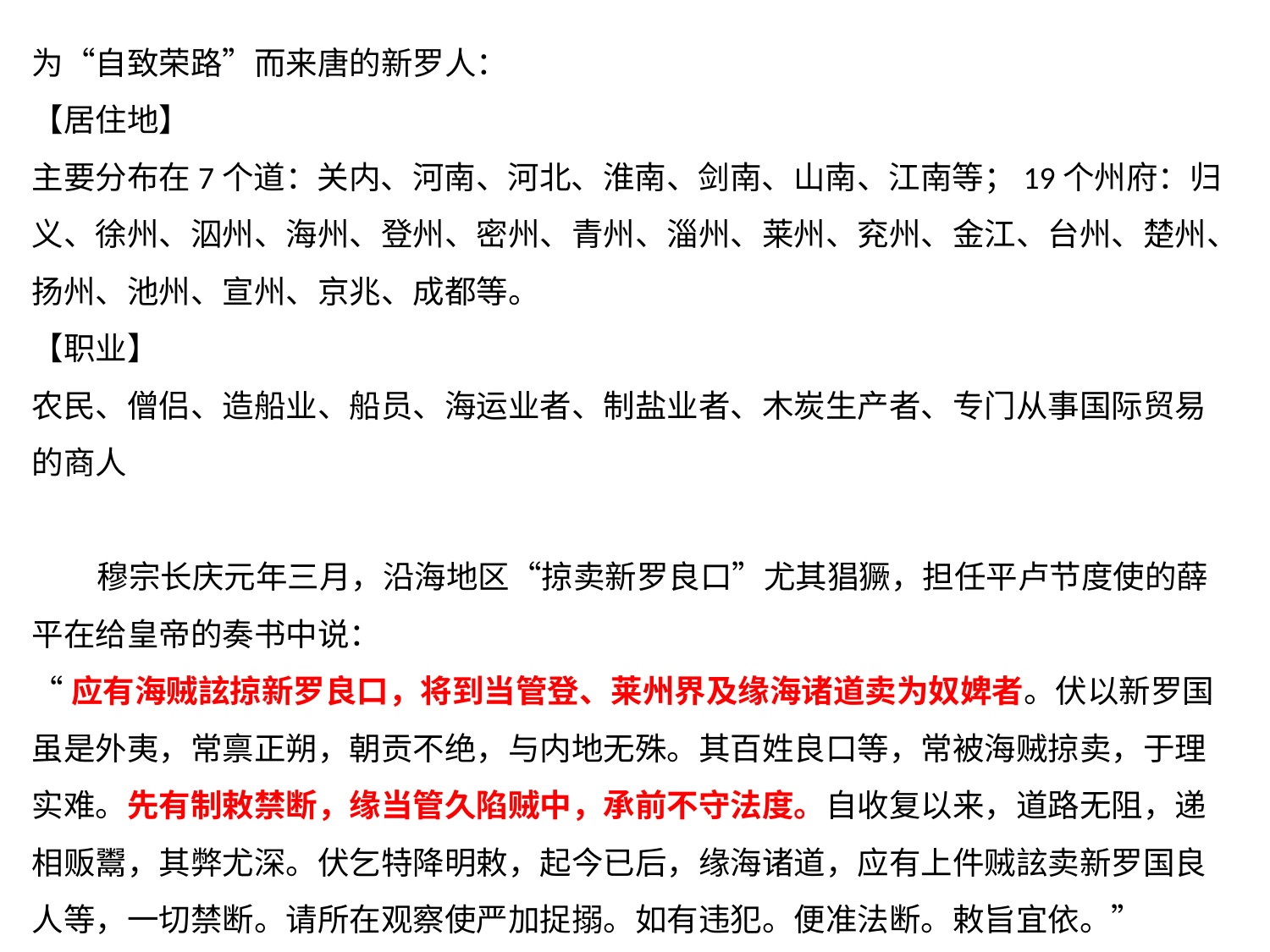

为“自致荣路”而来唐的新罗人：
【居住地】
主要分布在7个道：关内、河南、河北、淮南、剑南、山南、江南等；19个州府：归义、徐州、泅州、海州、登州、密州、青州、淄州、莱州、兖州、金江、台州、楚州、扬州、池州、宣州、京兆、成都等。
【职业】
农民、僧侣、造船业、船员、海运业者、制盐业者、木炭生产者、专门从事国际贸易的商人

        穆宗长庆元年三月，沿海地区“掠卖新罗良口”尤其猖獗，担任平卢节度使的薛平在给皇帝的奏书中说：
“应有海贼詃掠新罗良口，将到当管登、莱州界及缘海诸道卖为奴婢者。伏以新罗国虽是外夷，常禀正朔，朝贡不绝，与内地无殊。其百姓良口等，常被海贼掠卖，于理实难。先有制敕禁断，缘当管久陷贼中，承前不守法度。自收复以来，道路无阻，递相贩鬻，其弊尤深。伏乞特降明敕，起今已后，缘海诸道，应有上件贼詃卖新罗国良人等，一切禁断。请所在观察使严加捉搦。如有违犯。便准法断。敕旨宜依。”